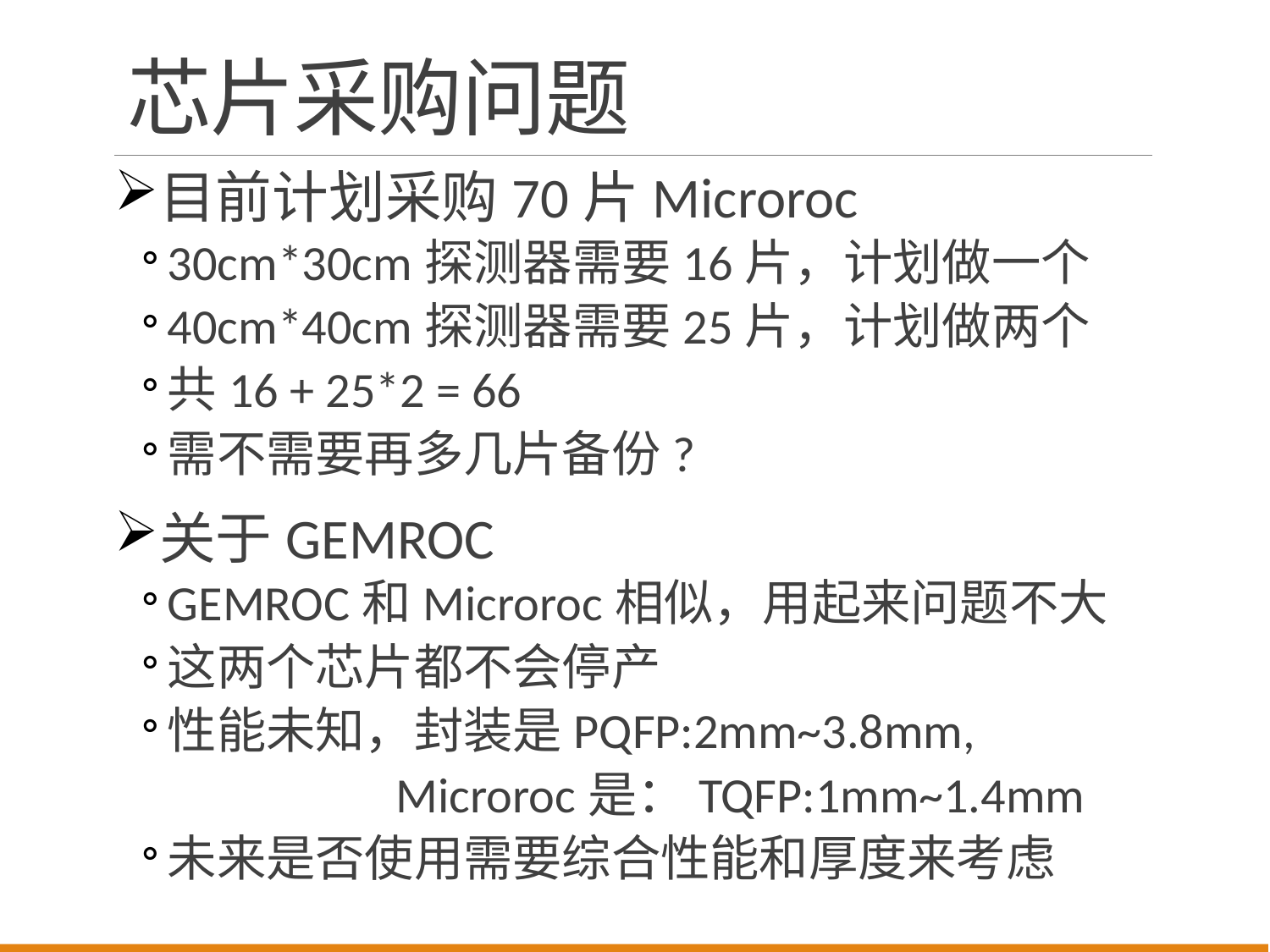

# 芯片采购问题
目前计划采购70片Microroc
30cm*30cm探测器需要16片，计划做一个
40cm*40cm探测器需要25片，计划做两个
共16 + 25*2 = 66
需不需要再多几片备份?
关于GEMROC
GEMROC和Microroc相似，用起来问题不大
这两个芯片都不会停产
性能未知，封装是PQFP:2mm~3.8mm,
		Microroc是：TQFP:1mm~1.4mm
未来是否使用需要综合性能和厚度来考虑